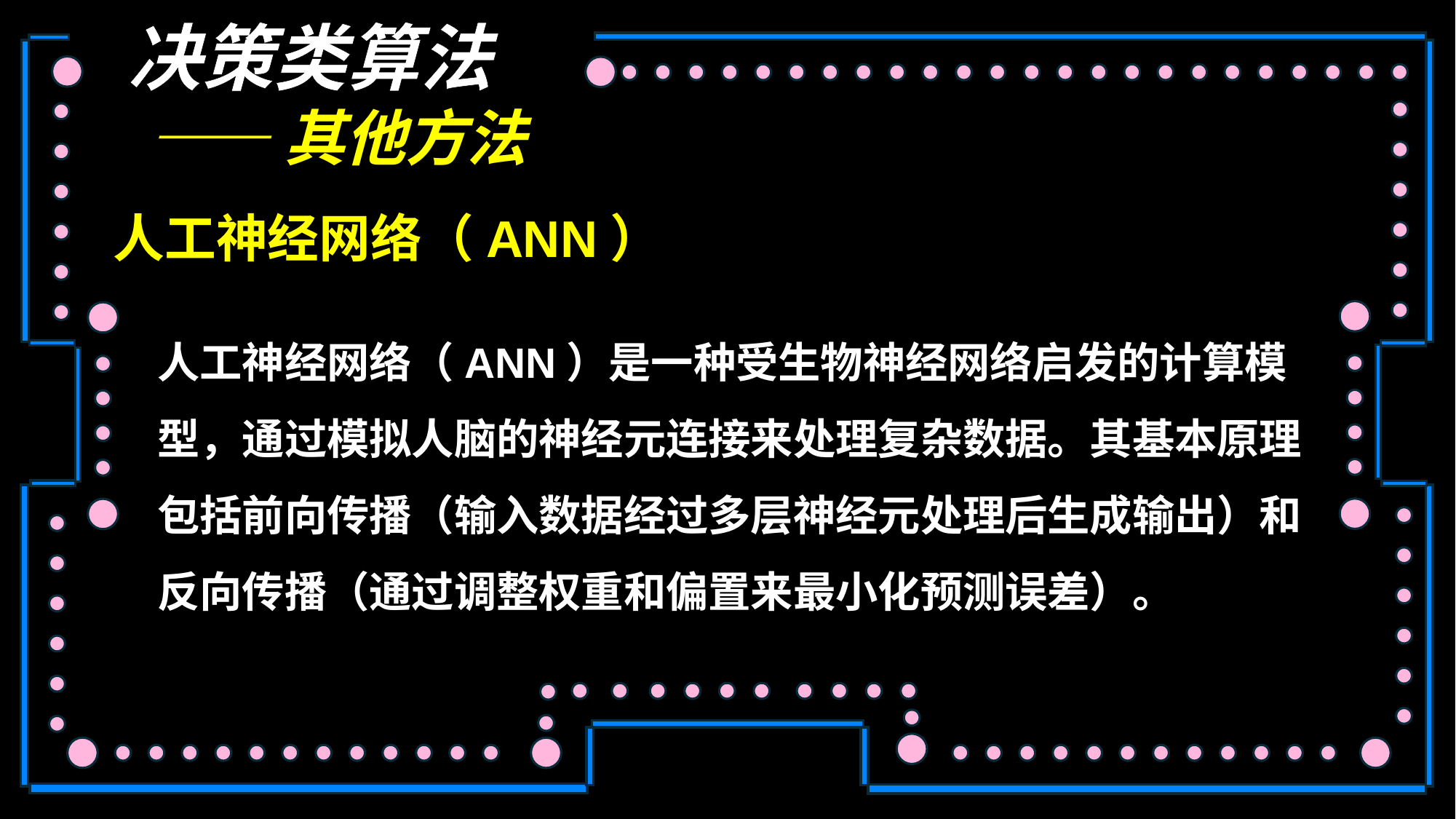

决策类算法

——其他方法

人工神经网络（ANN）

人工神经网络（ANN）是一种受生物神经网络启发的计算模型，通过模拟人脑的神经元连接来处理复杂数据。其基本原理包括前向传播（输入数据经过多层神经元处理后生成输出）和反向传播（通过调整权重和偏置来最小化预测误差）。